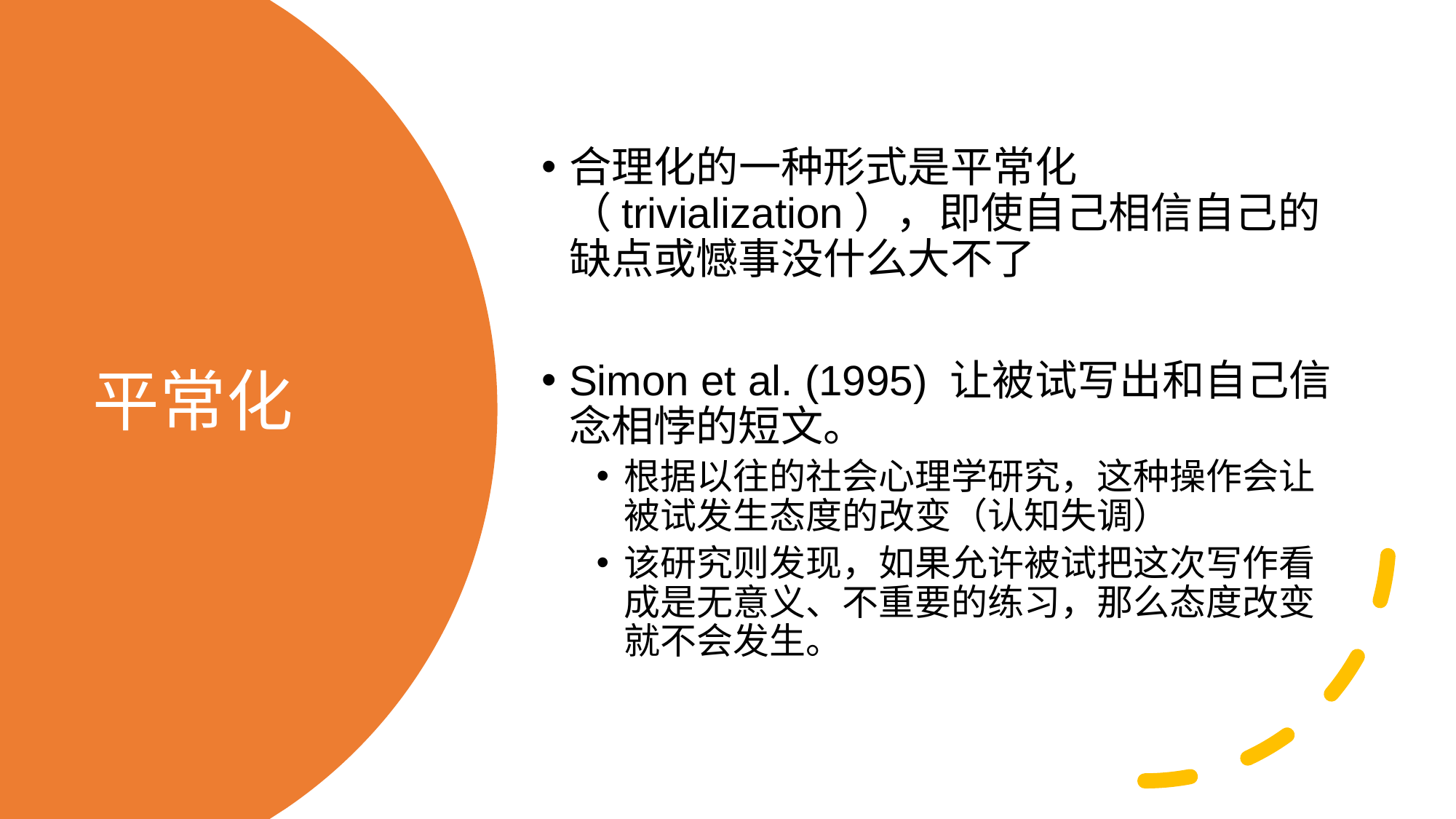

合理化的一种形式是平常化（trivialization），即使自己相信自己的缺点或憾事没什么大不了

Simon et al. (1995) 让被试写出和自己信念相悖的短文。
根据以往的社会心理学研究，这种操作会让被试发生态度的改变（认知失调）
该研究则发现，如果允许被试把这次写作看成是无意义、不重要的练习，那么态度改变就不会发生。
# 平常化